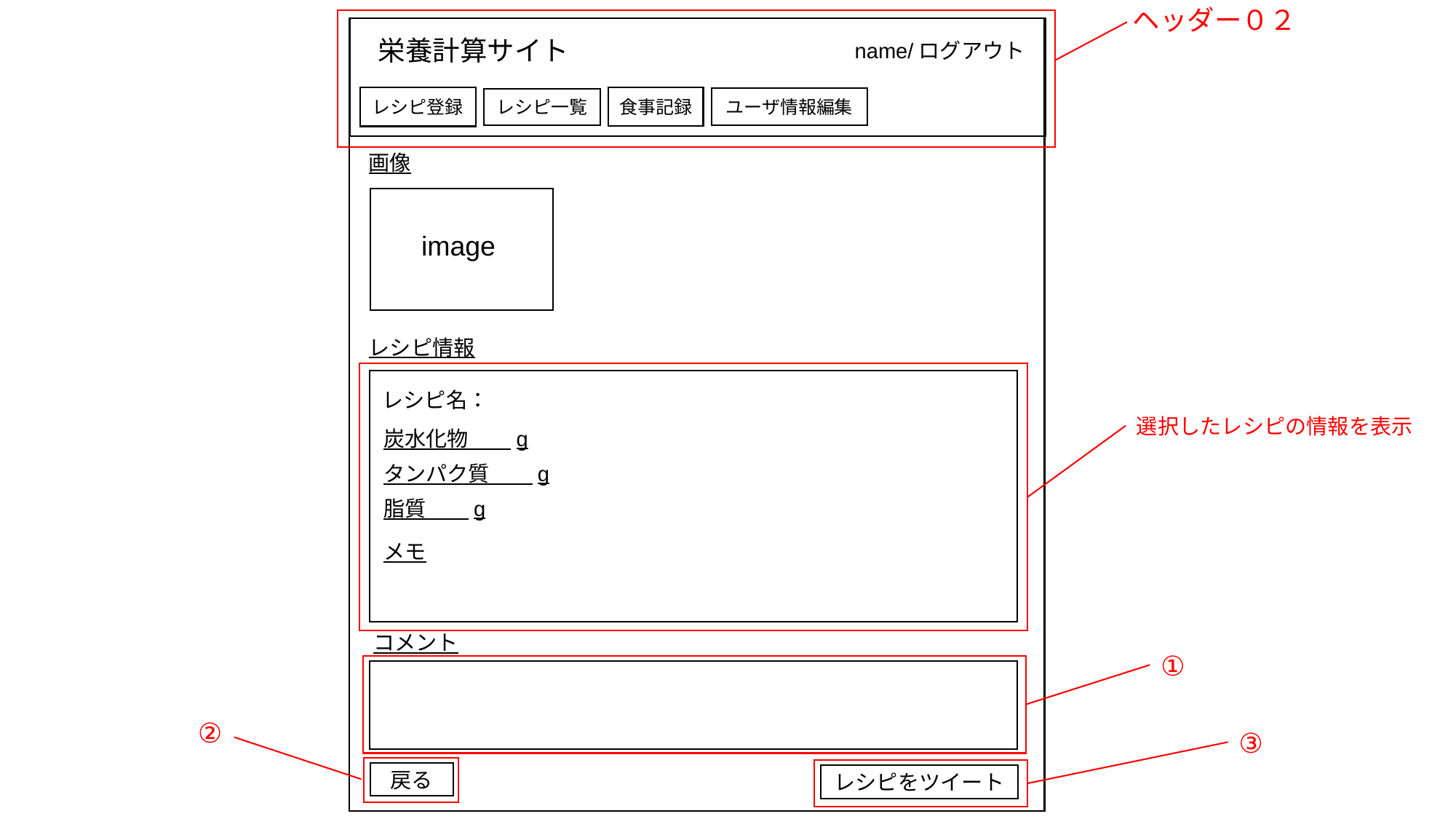

ヘッダー０２

栄養計算サイト
name/ログアウト
食事記録
レシピ登録
ユーザ情報編集
レシピ一覧
画面id
S-06-01

画像

image
レシピ情報

選択したレシピの情報を表示

レシピ名：
炭水化物　　g
タンパク質　　g
脂質　　g
メモ
コメント
①

②

③

戻る
レシピをツイート